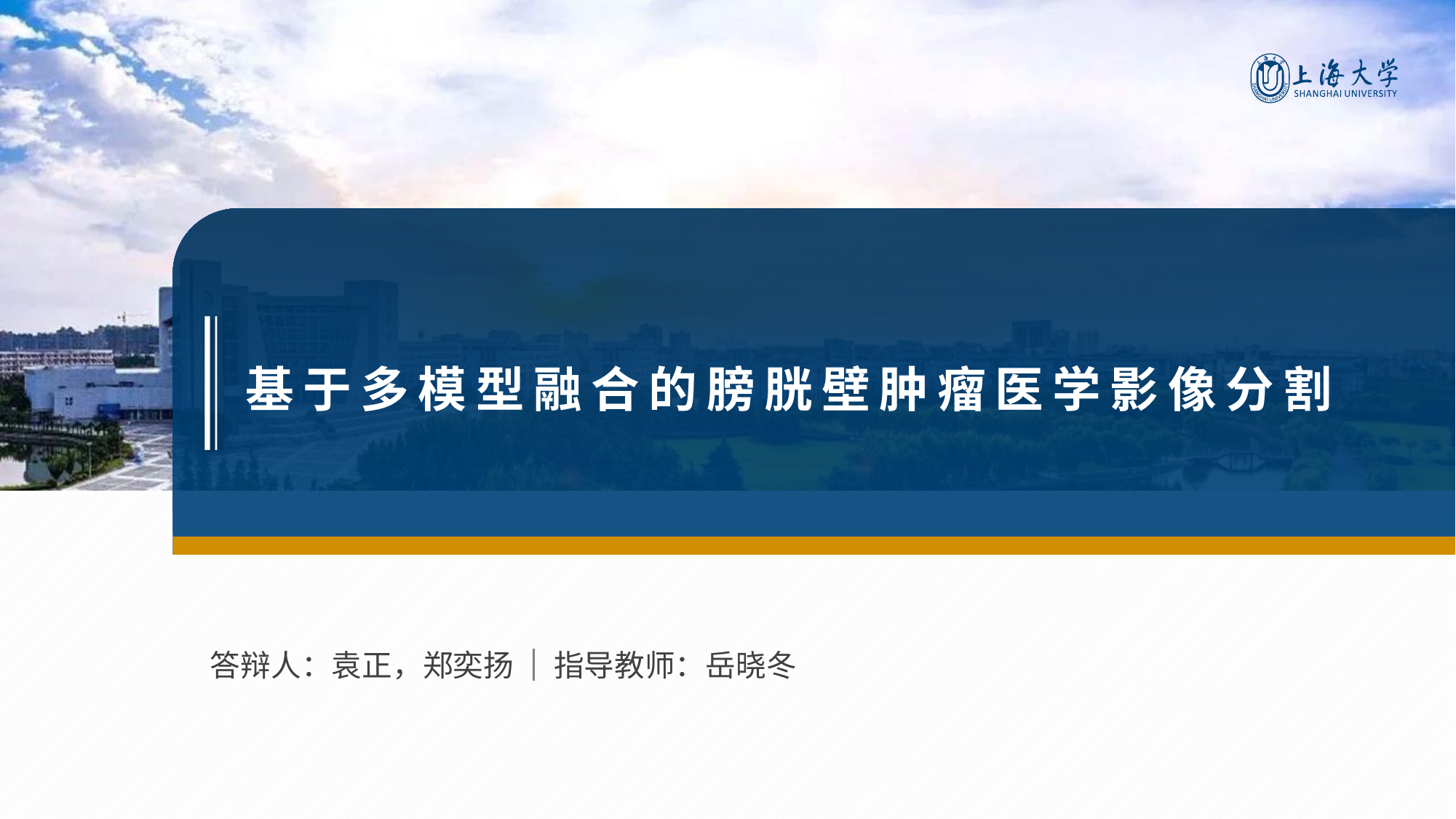

# 基于多模型融合的膀胱壁肿瘤医学影像分割
答辩人：袁正，郑奕扬
指导教师：岳晓冬

Ctrl + 鼠标滚轮 = 放大缩小
右键单击左侧缩略图→版式→选择【其他封面类型】